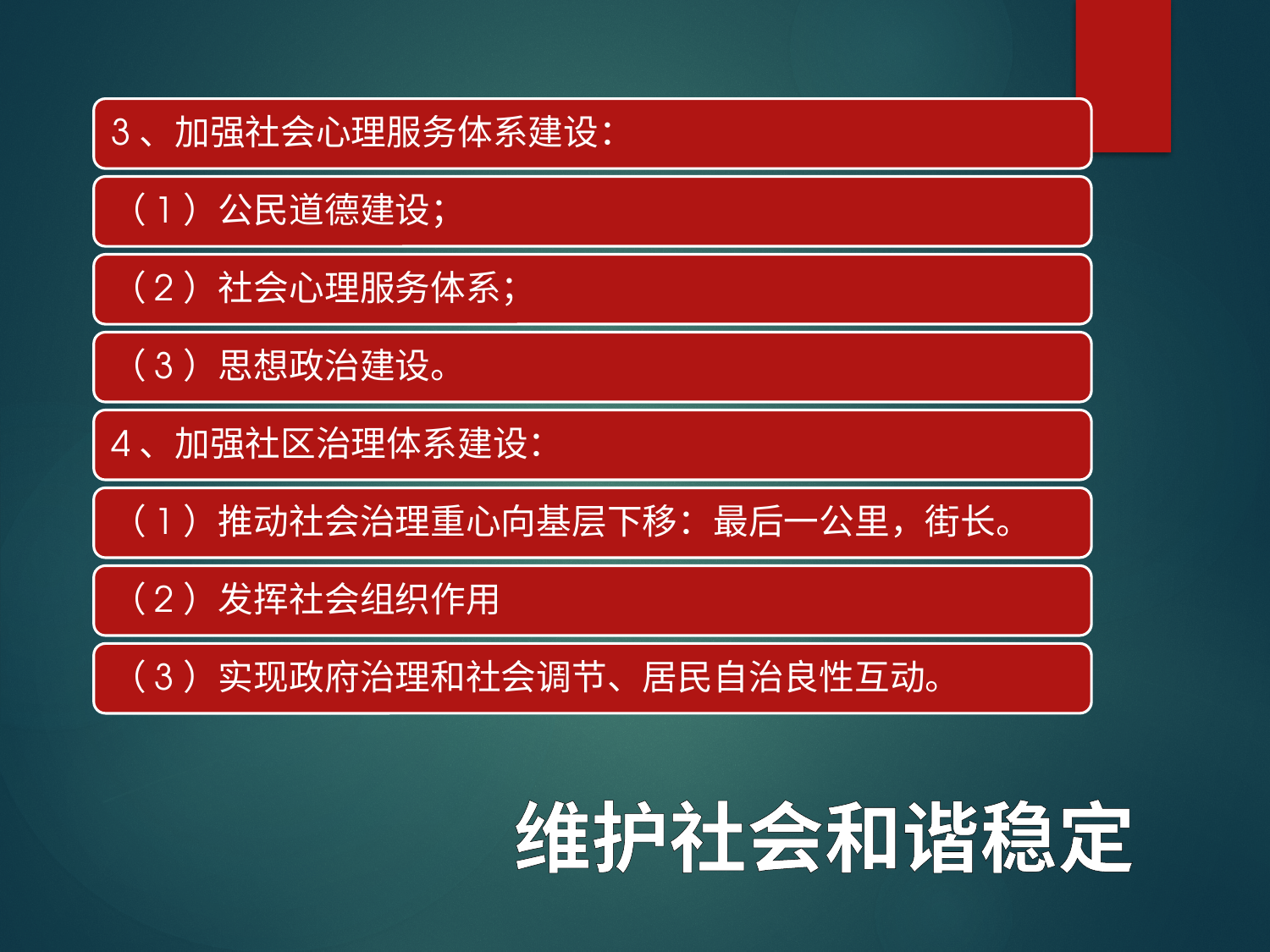

#
3、加强社会心理服务体系建设：
（1）公民道德建设；
（2）社会心理服务体系；
（3）思想政治建设。
4、加强社区治理体系建设：
（1）推动社会治理重心向基层下移：最后一公里，街长。
（2）发挥社会组织作用
（3）实现政府治理和社会调节、居民自治良性互动。
维护社会和谐稳定